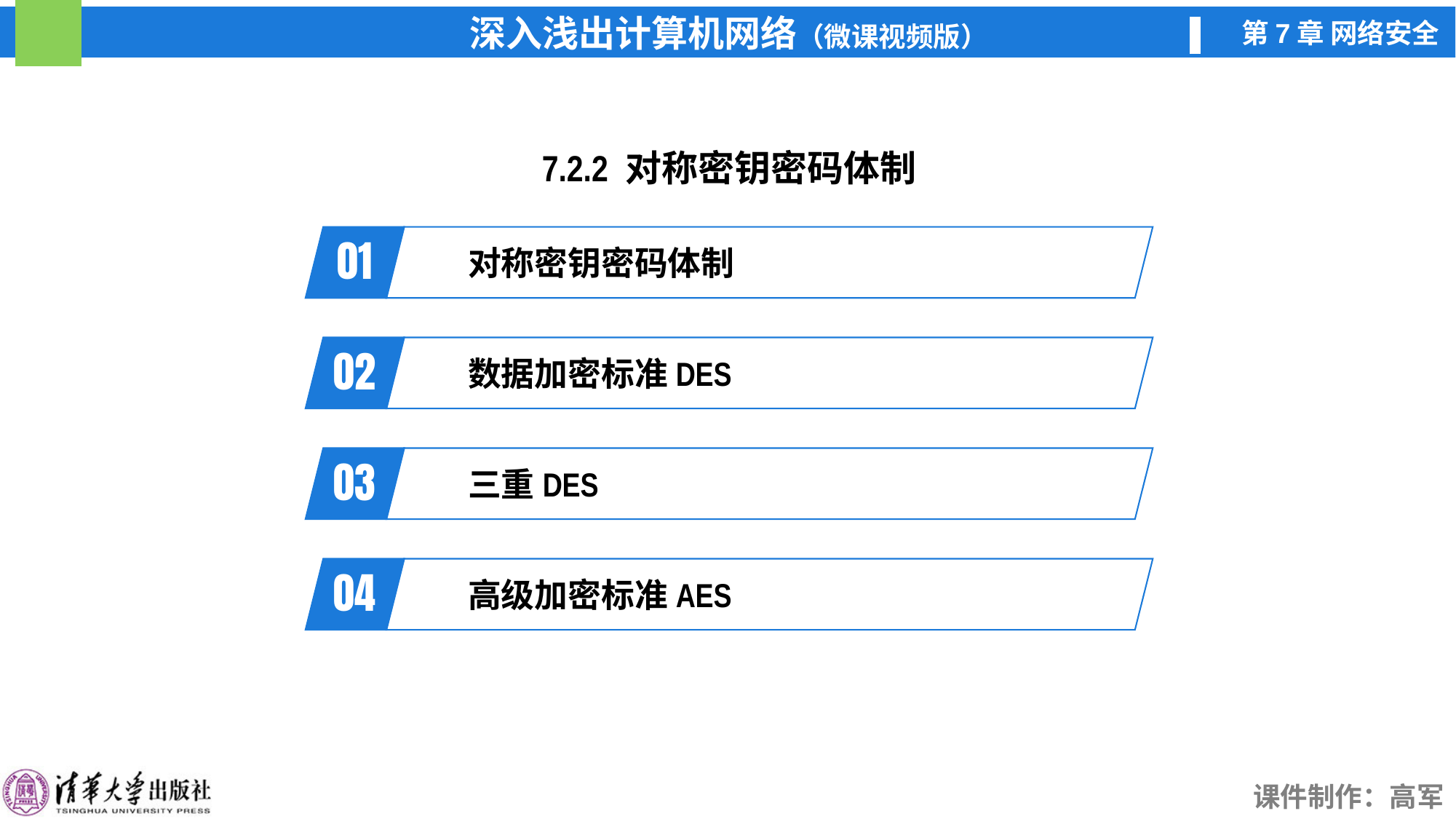

7.2.2 对称密钥密码体制
01
对称密钥密码体制
02
数据加密标准DES
03
三重DES
04
高级加密标准AES